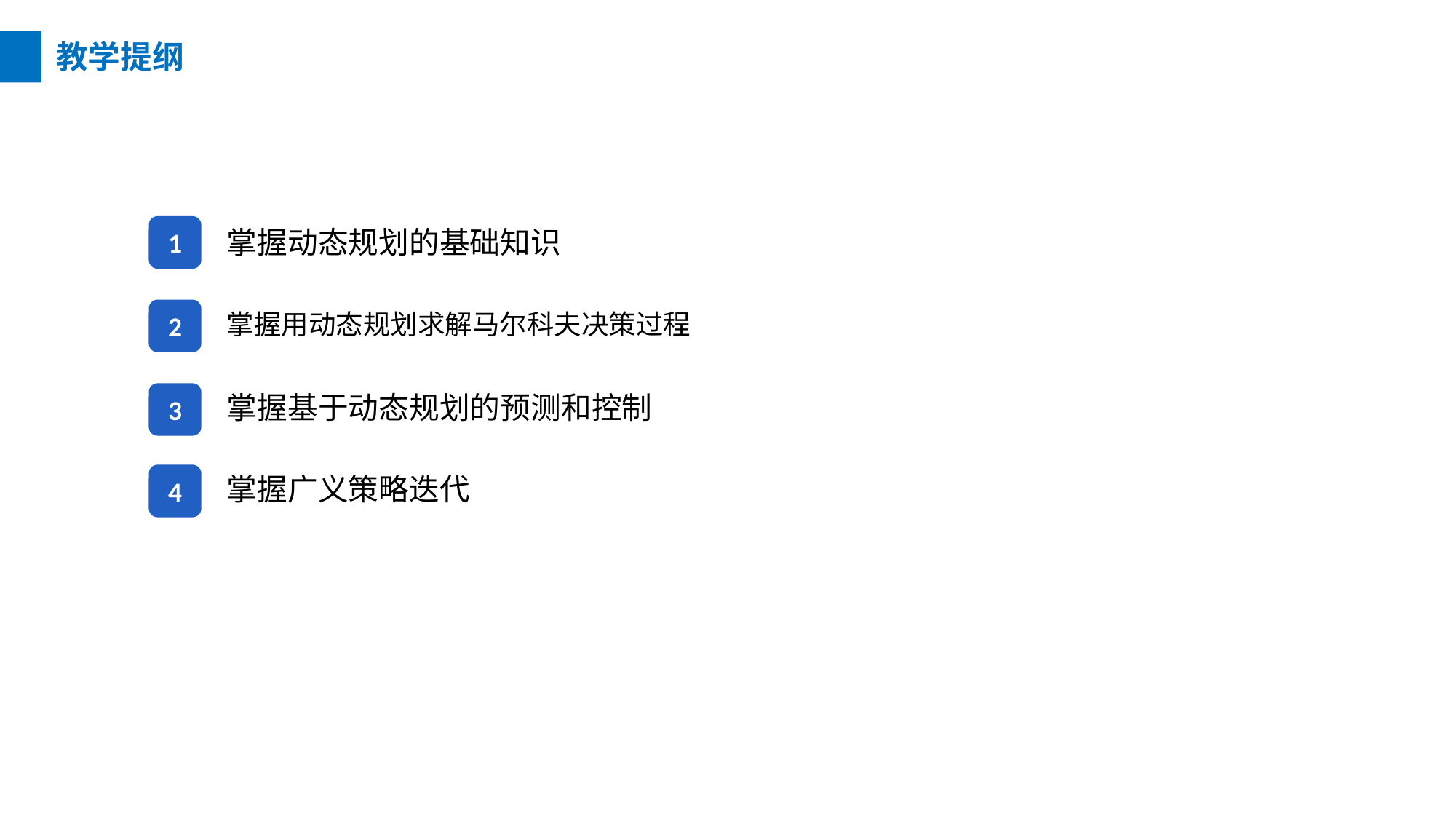

教学提纲
1
掌握动态规划的基础知识
2

掌握用动态规划求解马尔科夫决策过程
3
掌握基于动态规划的预测和控制
4
掌握广义策略迭代